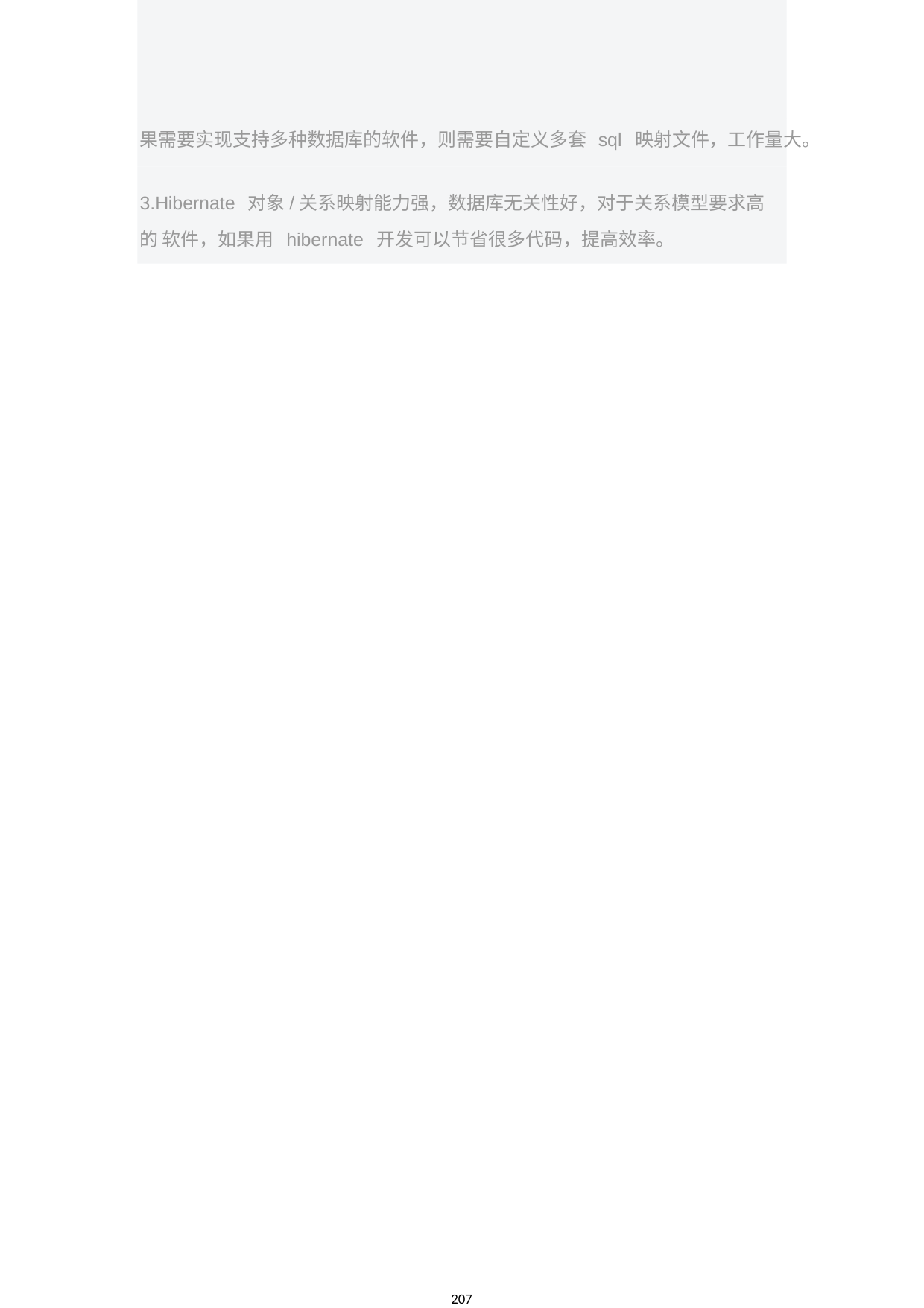

果需要实现支持多种数据库的软件，则需要自定义多套 sql 映射文件，工作量大。

3.Hibernate 对象/关系映射能力强，数据库无关性好，对于关系模型要求高的 软件，如果用 hibernate 开发可以节省很多代码，提高效率。

207